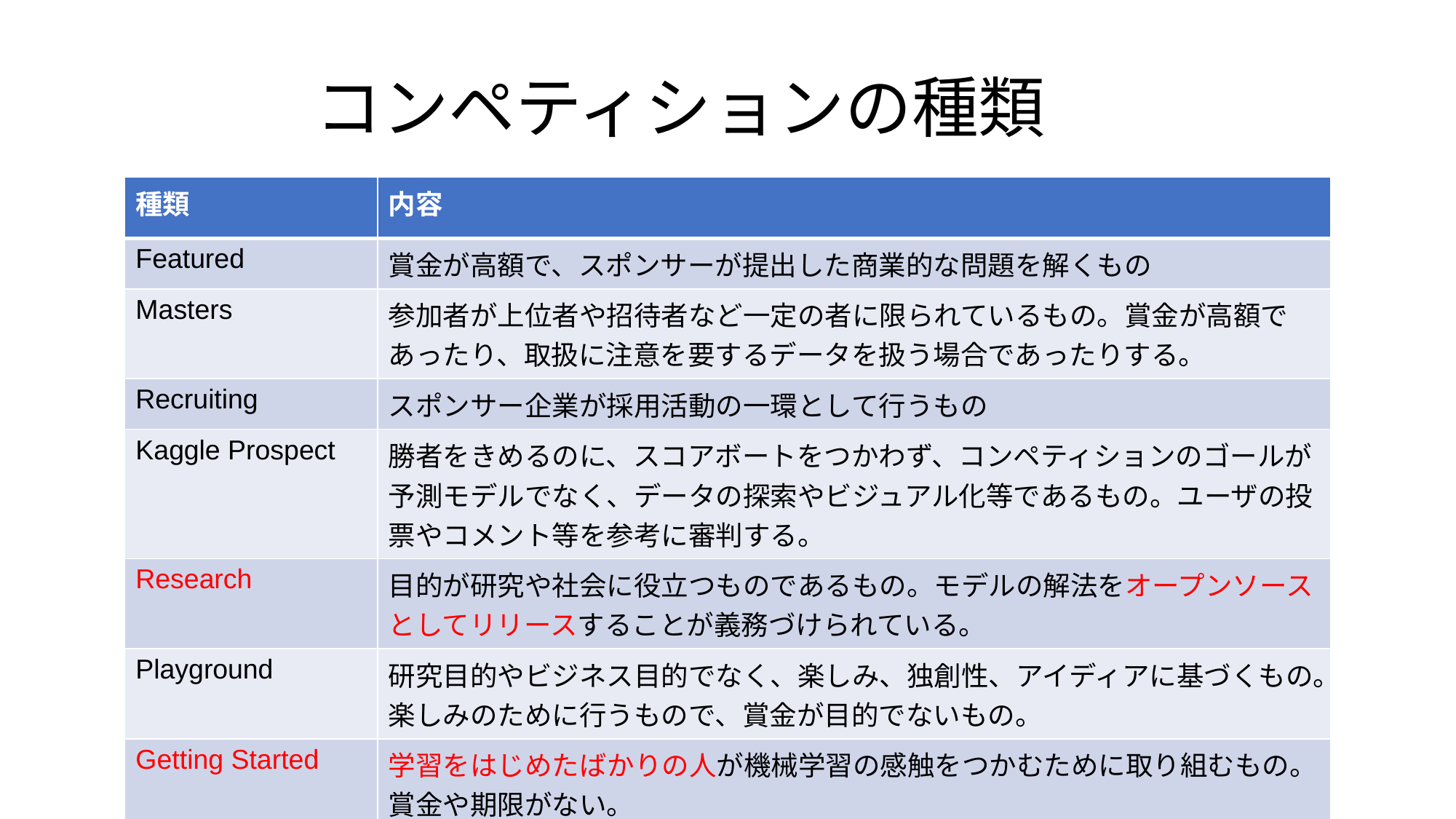

# コンペティションの種類
| 種類 | 内容 |
| --- | --- |
| Featured | 賞金が高額で、スポンサーが提出した商業的な問題を解くもの |
| Masters | 参加者が上位者や招待者など一定の者に限られているもの。賞金が高額であったり、取扱に注意を要するデータを扱う場合であったりする。 |
| Recruiting | スポンサー企業が採用活動の一環として行うもの |
| Kaggle Prospect | 勝者をきめるのに、スコアボートをつかわず、コンペティションのゴールが予測モデルでなく、データの探索やビジュアル化等であるもの。ユーザの投票やコメント等を参考に審判する。 |
| Research | 目的が研究や社会に役立つものであるもの。モデルの解法をオープンソースとしてリリースすることが義務づけられている。 |
| Playground | 研究目的やビジネス目的でなく、楽しみ、独創性、アイディアに基づくもの。楽しみのために行うもので、賞金が目的でないもの。 |
| Getting Started | 学習をはじめたばかりの人が機械学習の感触をつかむために取り組むもの。賞金や期限がない。 |